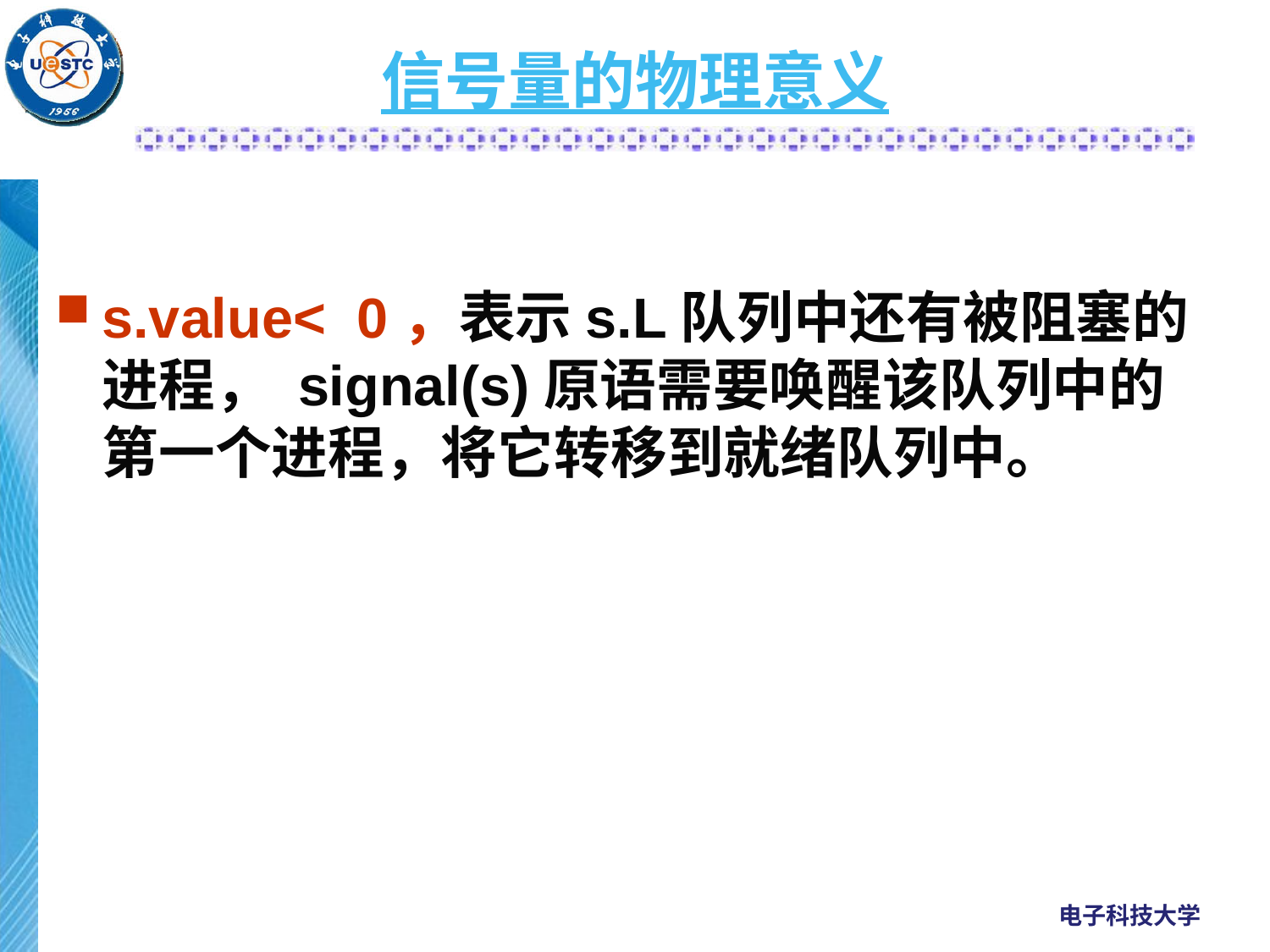

信号量的物理意义
s.value<  0，表示s.L队列中还有被阻塞的进程， signal(s)原语需要唤醒该队列中的第一个进程，将它转移到就绪队列中。